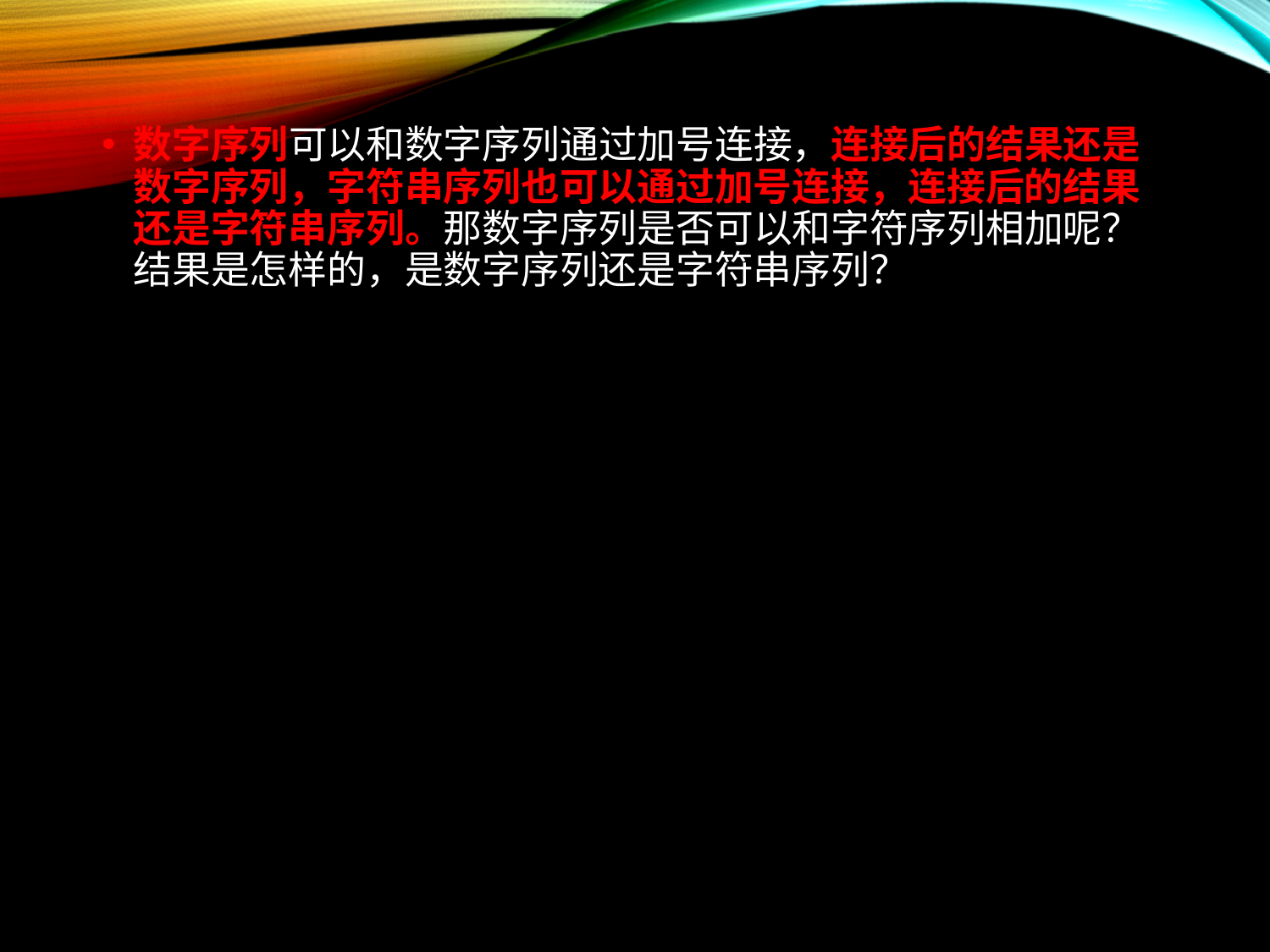

数字序列可以和数字序列通过加号连接，连接后的结果还是数字序列，字符串序列也可以通过加号连接，连接后的结果还是字符串序列。那数字序列是否可以和字符序列相加呢？结果是怎样的，是数字序列还是字符串序列？